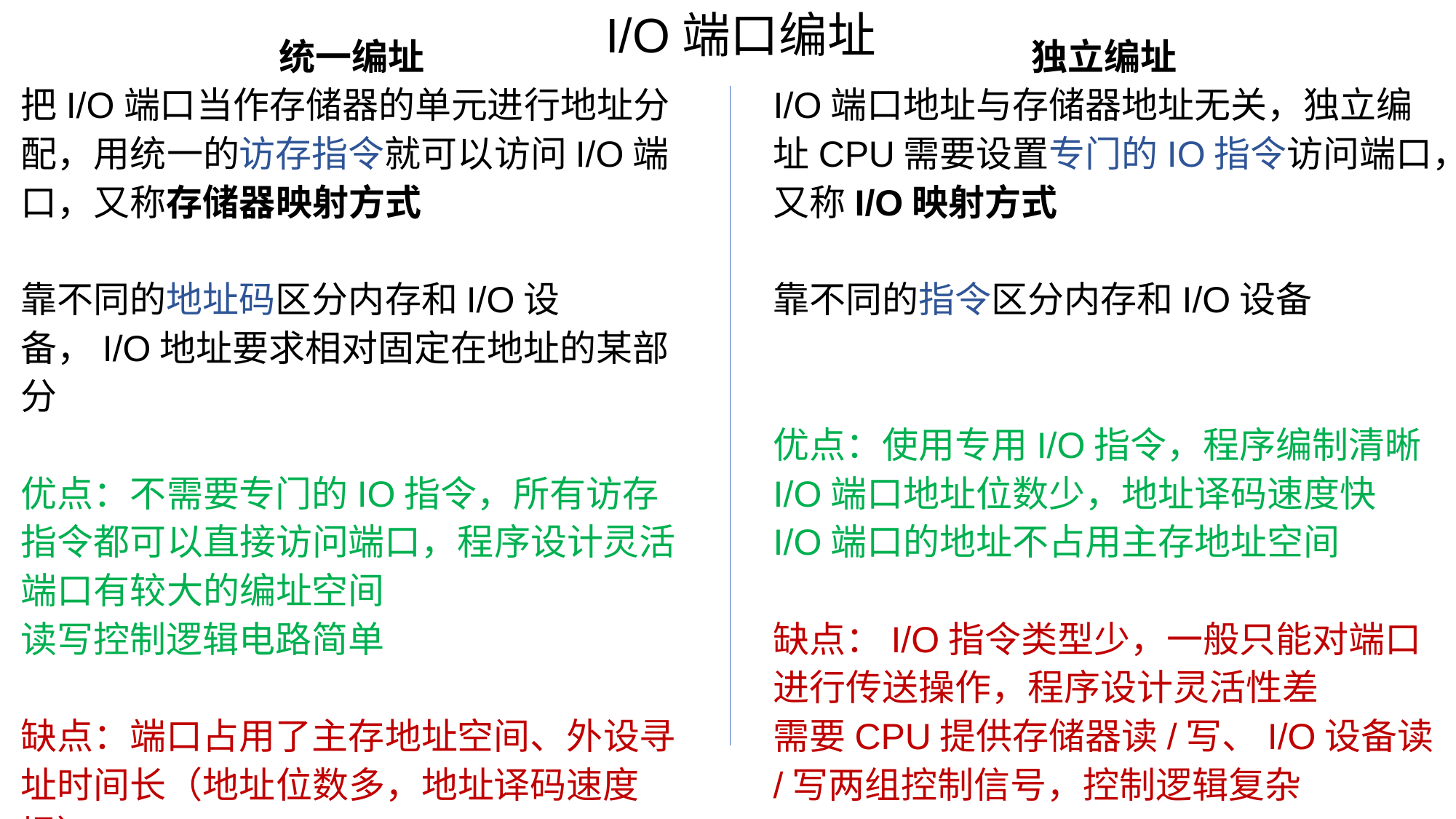

I/O端口编址
统一编址
把I/O端口当作存储器的单元进行地址分配，用统一的访存指令就可以访问I/O端口，又称存储器映射方式

靠不同的地址码区分内存和I/O设备，I/O地址要求相对固定在地址的某部分

优点：不需要专门的IO指令，所有访存指令都可以直接访问端口，程序设计灵活
端口有较大的编址空间
读写控制逻辑电路简单

缺点：端口占用了主存地址空间、外设寻址时间长（地址位数多，地址译码速度慢）
独立编址
I/O端口地址与存储器地址无关，独立编址CPU需要设置专门的IO指令访问端口，又称I/O映射方式

靠不同的指令区分内存和I/O设备

优点：使用专用I/O指令，程序编制清晰
I/O端口地址位数少，地址译码速度快
I/O端口的地址不占用主存地址空间

缺点：I/O指令类型少，一般只能对端口进行传送操作，程序设计灵活性差
需要CPU提供存储器读/写、I/O设备读/写两组控制信号，控制逻辑复杂